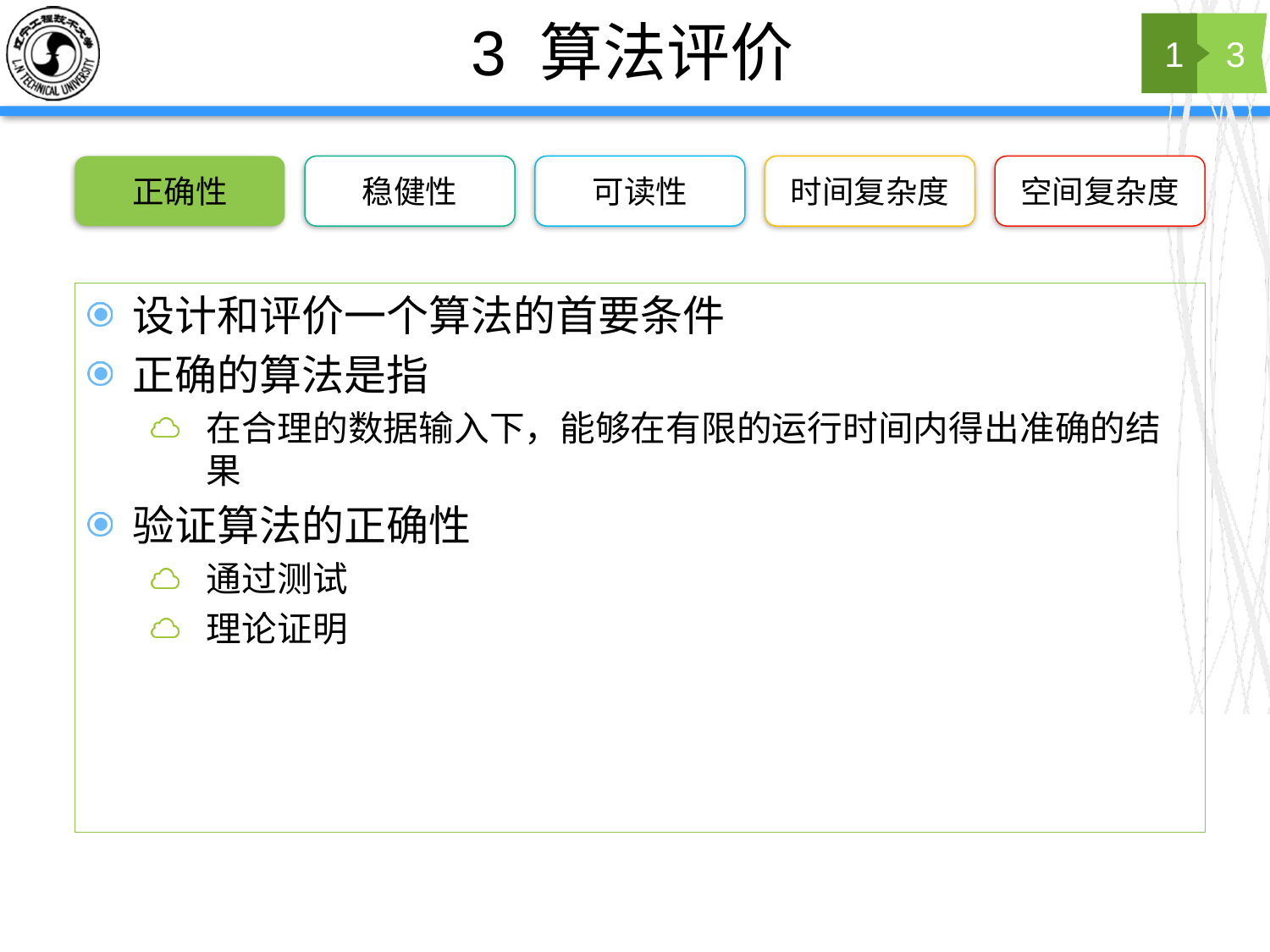

# 3 算法评价
1
3
正确性
稳健性
可读性
时间复杂度
空间复杂度
设计和评价一个算法的首要条件
正确的算法是指
在合理的数据输入下，能够在有限的运行时间内得出准确的结果
验证算法的正确性
通过测试
理论证明